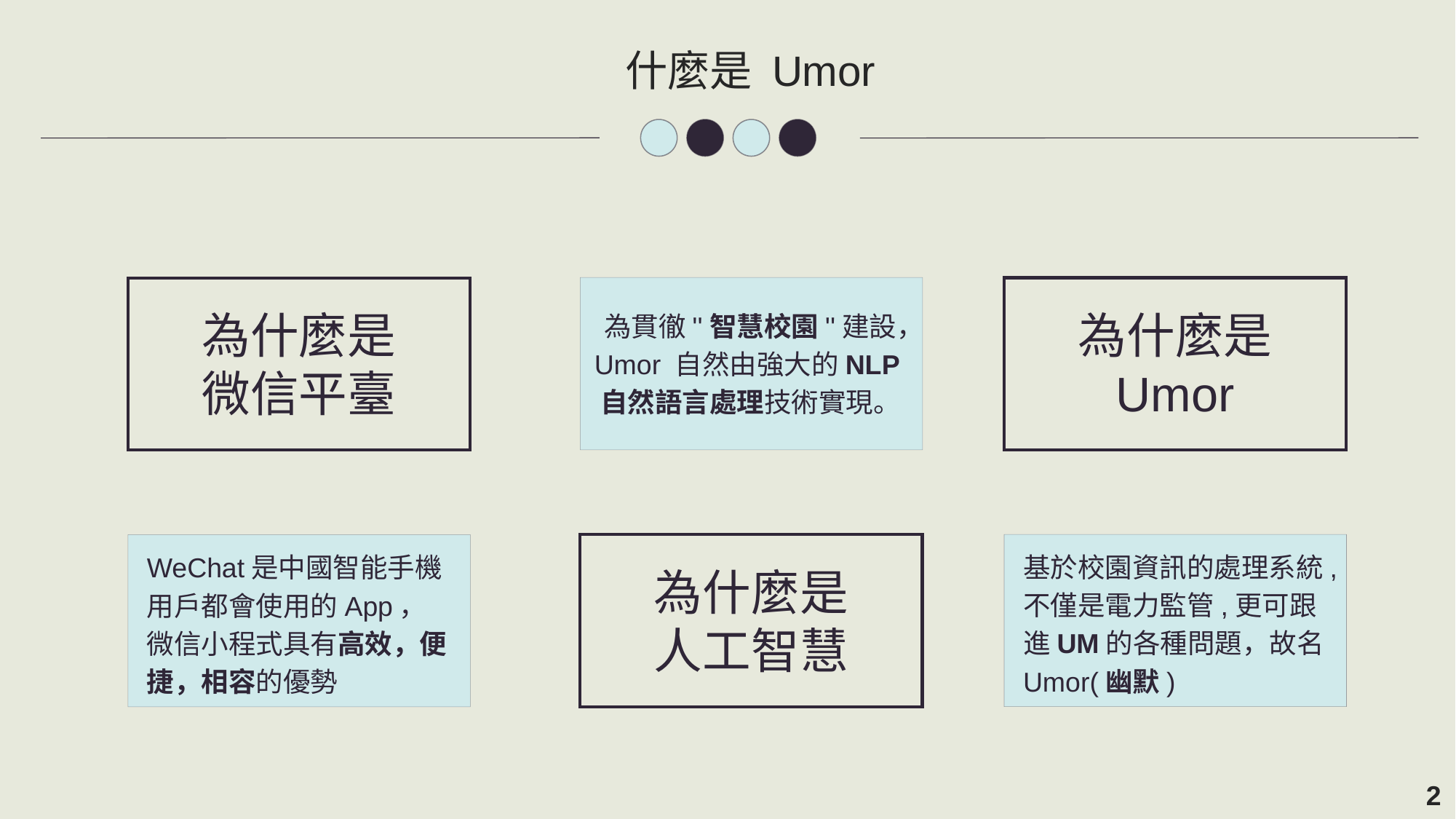

什麼是 Umor

為貫徹''智慧校園''建設，Umor 自然由強大的NLP自然語言處理技術實現。

為什麼是
Umor
為什麼是
微信平臺

基於校園資訊的處理系統,不僅是電力監管,更可跟進UM的各種問題，故名Umor(幽默)
WeChat是中國智能手機用戶都會使用的App，微信小程式具有高效，便捷，相容的優勢
為什麼是
人工智慧
2